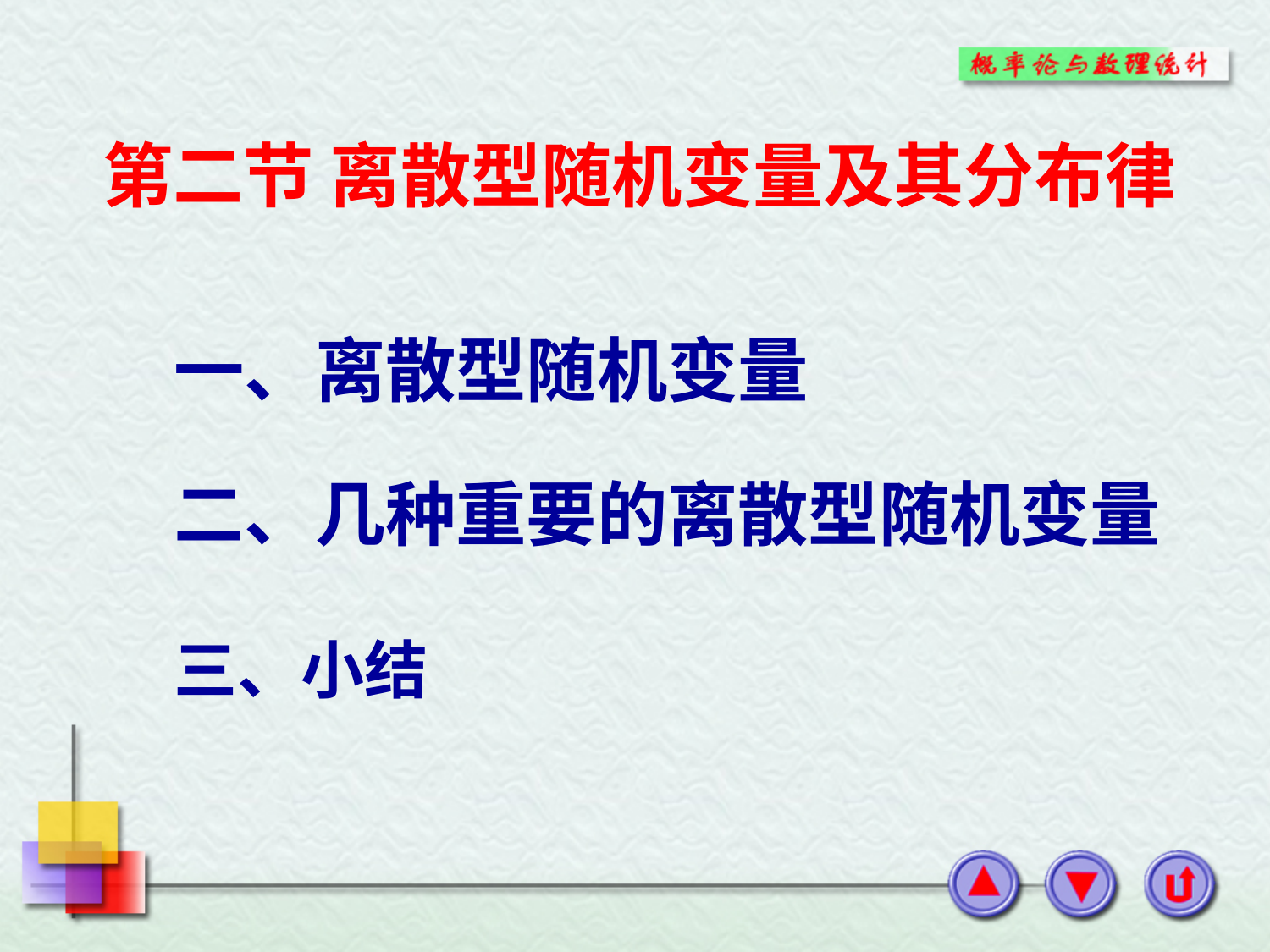

第二节 离散型随机变量及其分布律
一、离散型随机变量

二、几种重要的离散型随机变量

三、小结